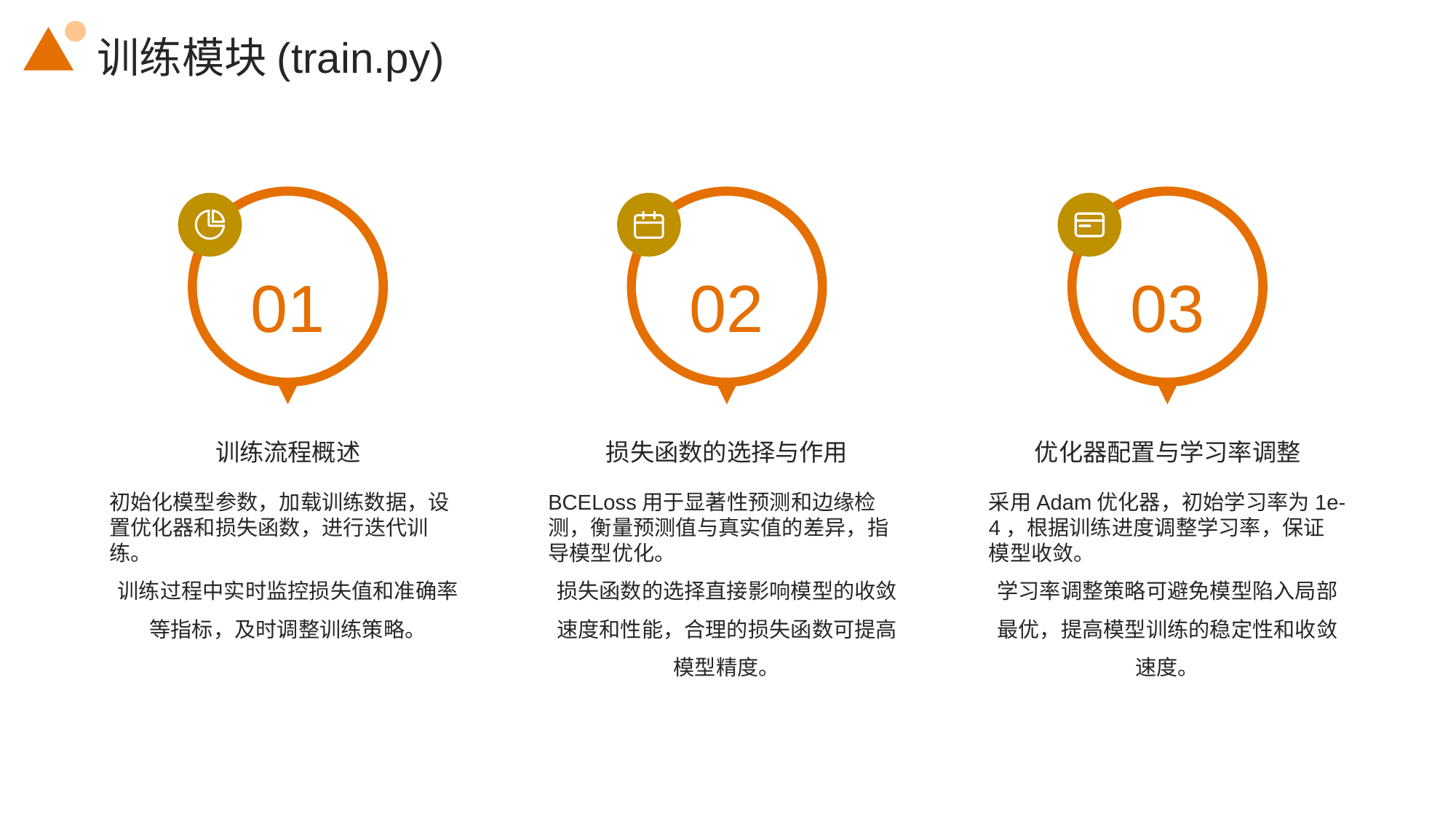

训练模块(train.py)

01
02
03
训练流程概述
损失函数的选择与作用
优化器配置与学习率调整
初始化模型参数，加载训练数据，设置优化器和损失函数，进行迭代训练。
训练过程中实时监控损失值和准确率等指标，及时调整训练策略。
BCELoss用于显著性预测和边缘检测，衡量预测值与真实值的差异，指导模型优化。
损失函数的选择直接影响模型的收敛速度和性能，合理的损失函数可提高模型精度。
采用Adam优化器，初始学习率为1e- 4，根据训练进度调整学习率，保证模型收敛。
学习率调整策略可避免模型陷入局部最优，提高模型训练的稳定性和收敛速度。